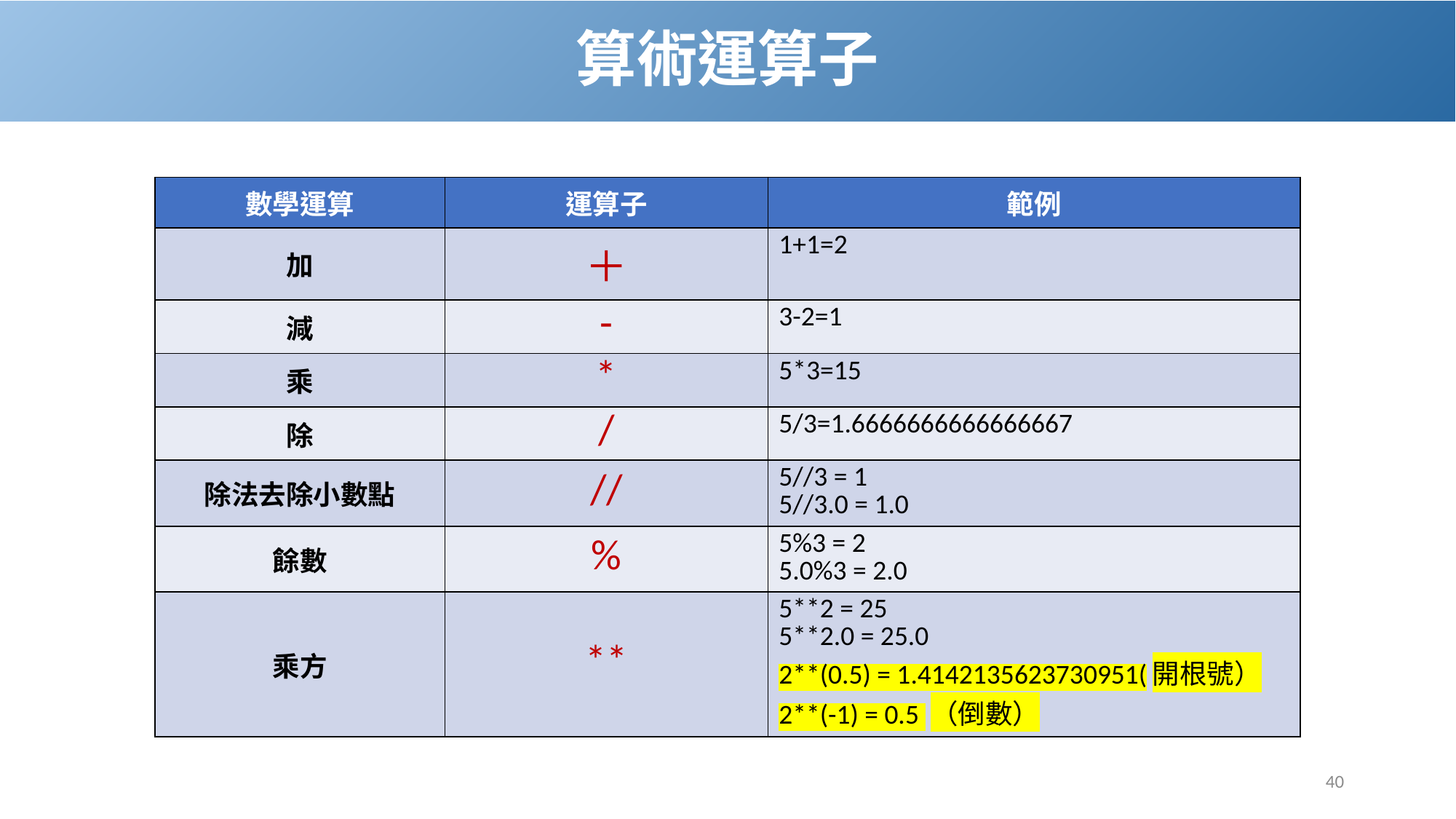

# 算術運算子
| 數學運算 | 運算子 | 範例 |
| --- | --- | --- |
| 加 | ＋ | 1+1=2 |
| 減 | - | 3-2=1 |
| 乘 | \* | 5\*3=15 |
| 除 | / | 5/3=1.6666666666666667 |
| 除法去除小數點 | // | 5//3 = 1 5//3.0 = 1.0 |
| 餘數 | % | 5%3 = 2 5.0%3 = 2.0 |
| 乘方 | \*\* | 5\*\*2 = 25 5\*\*2.0 = 25.0 2\*\*(0.5) = 1.4142135623730951(開根號） 2\*\*(-1) = 0.5 （倒數） |
40